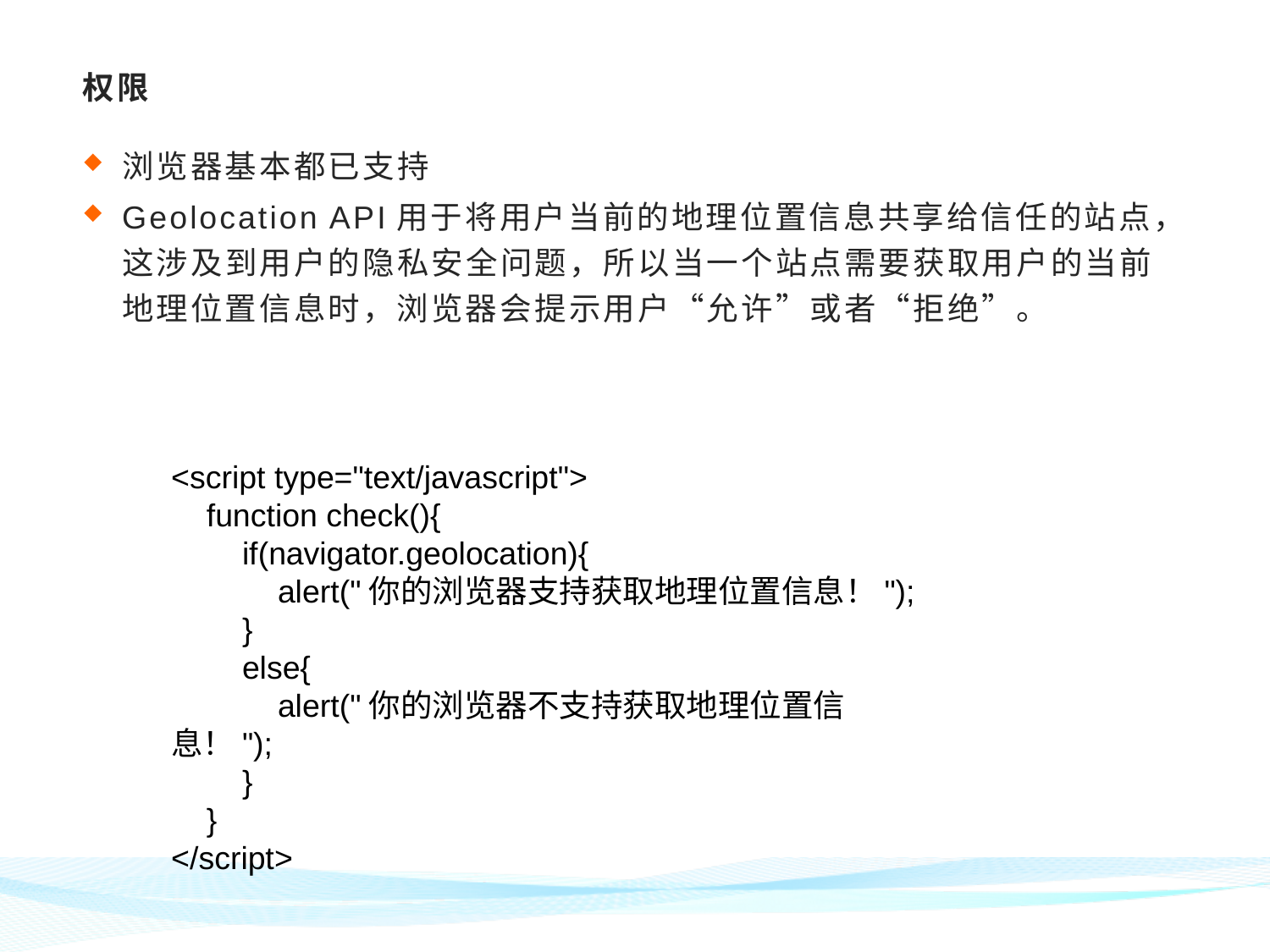

# 权限
浏览器基本都已支持
Geolocation API用于将用户当前的地理位置信息共享给信任的站点，这涉及到用户的隐私安全问题，所以当一个站点需要获取用户的当前地理位置信息时，浏览器会提示用户“允许”或者“拒绝”。

<script type="text/javascript">
    function check(){
        if(navigator.geolocation){
            alert("你的浏览器支持获取地理位置信息！");
        }
        else{
            alert("你的浏览器不支持获取地理位置信息！");
        }
    }
</script>
214